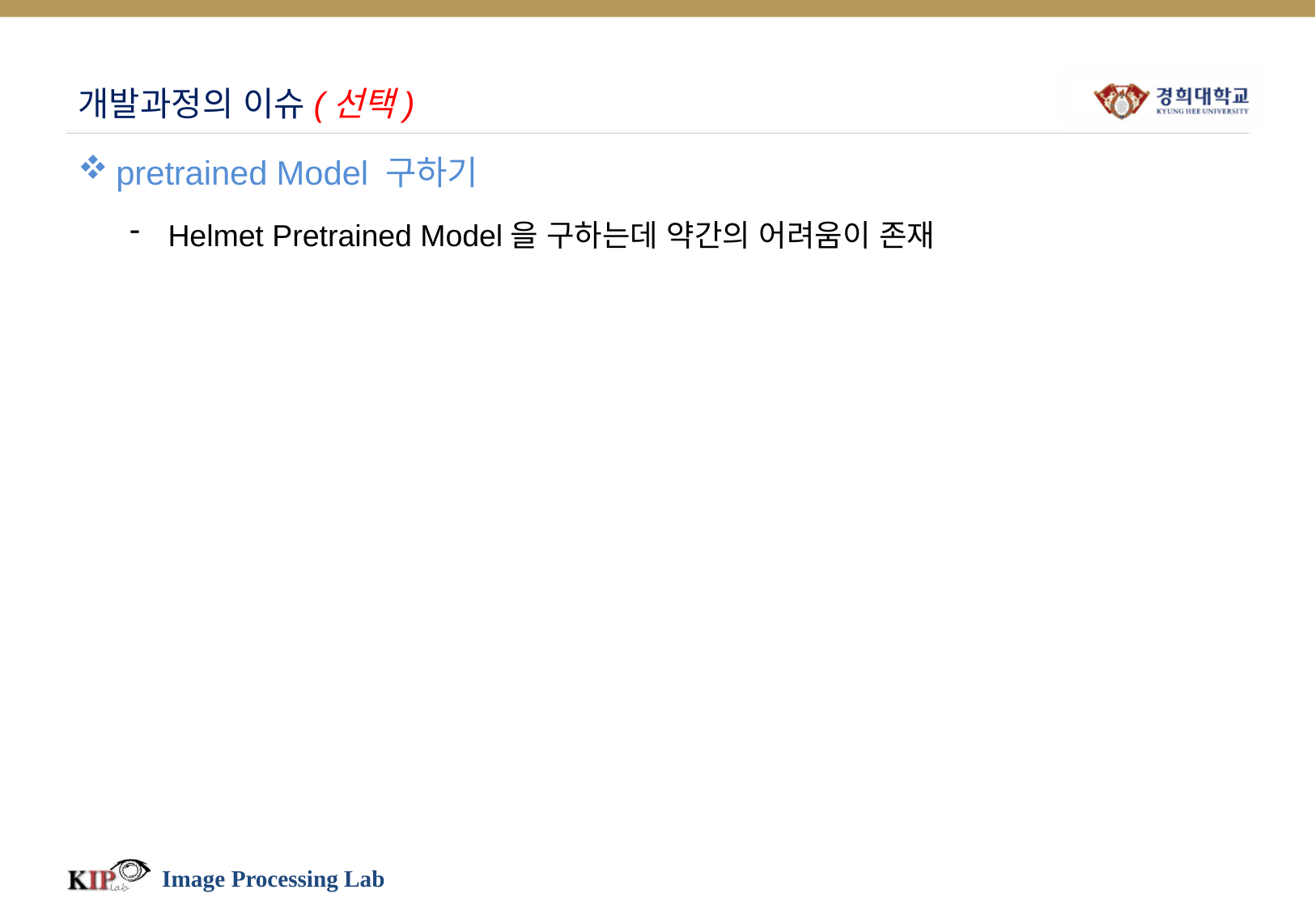

# 개발과정의 이슈(선택)
pretrained Model 구하기
Helmet Pretrained Model을 구하는데 약간의 어려움이 존재
Image Processing Lab